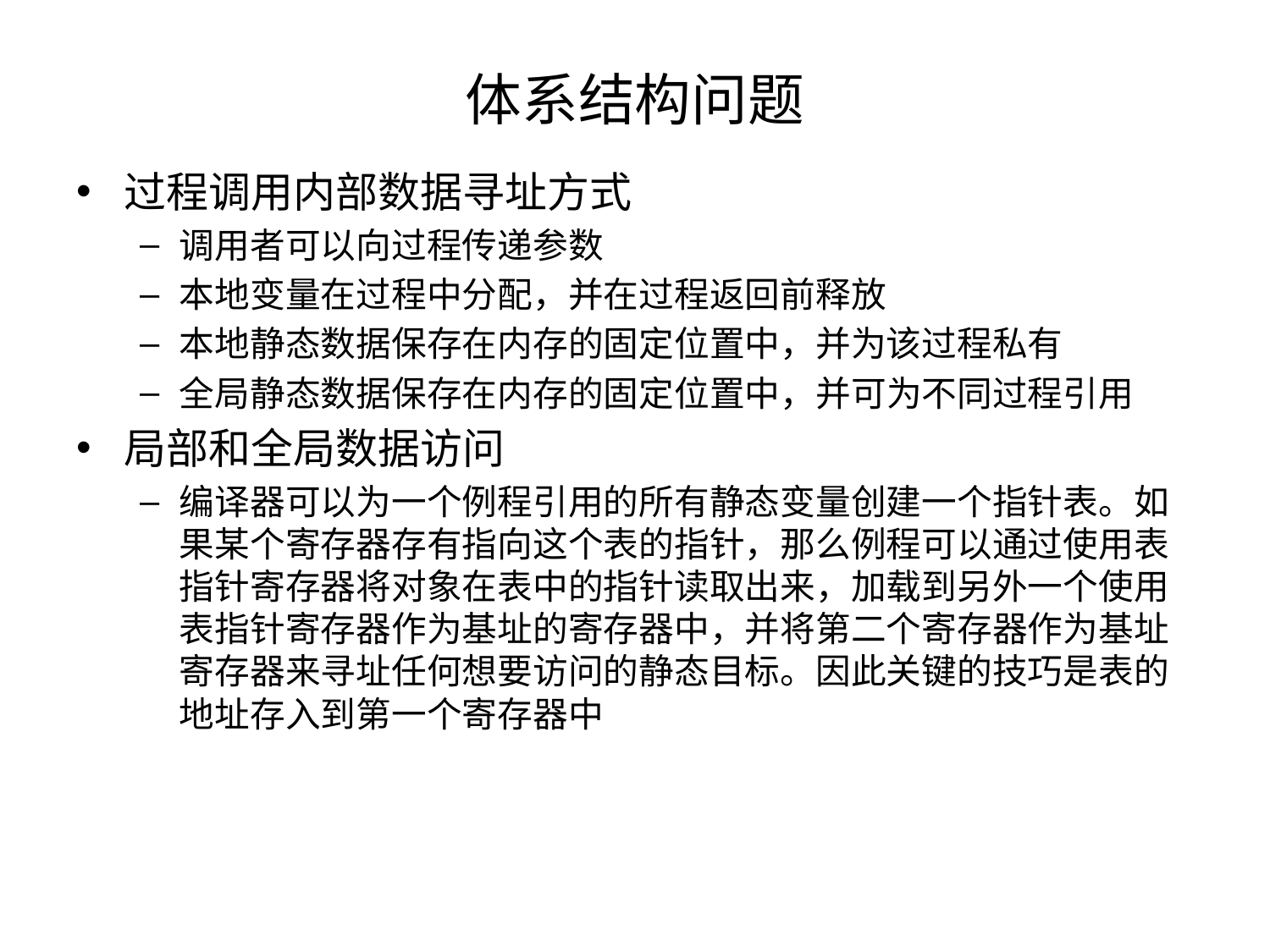

# 体系结构问题
过程调用内部数据寻址方式
调用者可以向过程传递参数
本地变量在过程中分配，并在过程返回前释放
本地静态数据保存在内存的固定位置中，并为该过程私有
全局静态数据保存在内存的固定位置中，并可为不同过程引用
局部和全局数据访问
编译器可以为一个例程引用的所有静态变量创建一个指针表。如果某个寄存器存有指向这个表的指针，那么例程可以通过使用表指针寄存器将对象在表中的指针读取出来，加载到另外一个使用表指针寄存器作为基址的寄存器中，并将第二个寄存器作为基址寄存器来寻址任何想要访问的静态目标。因此关键的技巧是表的地址存入到第一个寄存器中